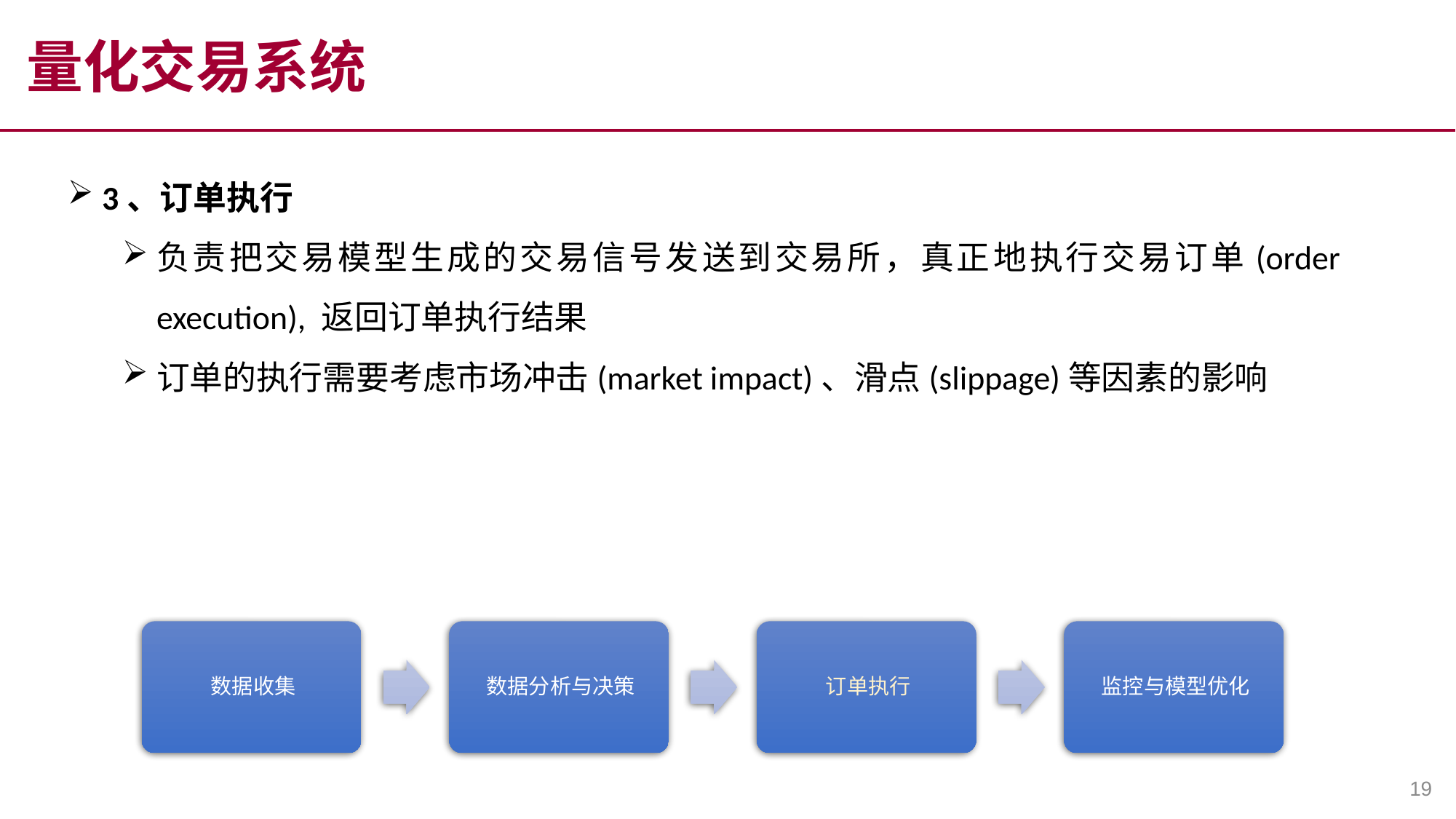

量化交易系统
3、订单执行
负责把交易模型生成的交易信号发送到交易所，真正地执行交易订单(order execution), 返回订单执行结果
订单的执行需要考虑市场冲击(market impact)、滑点(slippage)等因素的影响
数据收集

数据分析与决策

订单执行

监控与模型优化
19